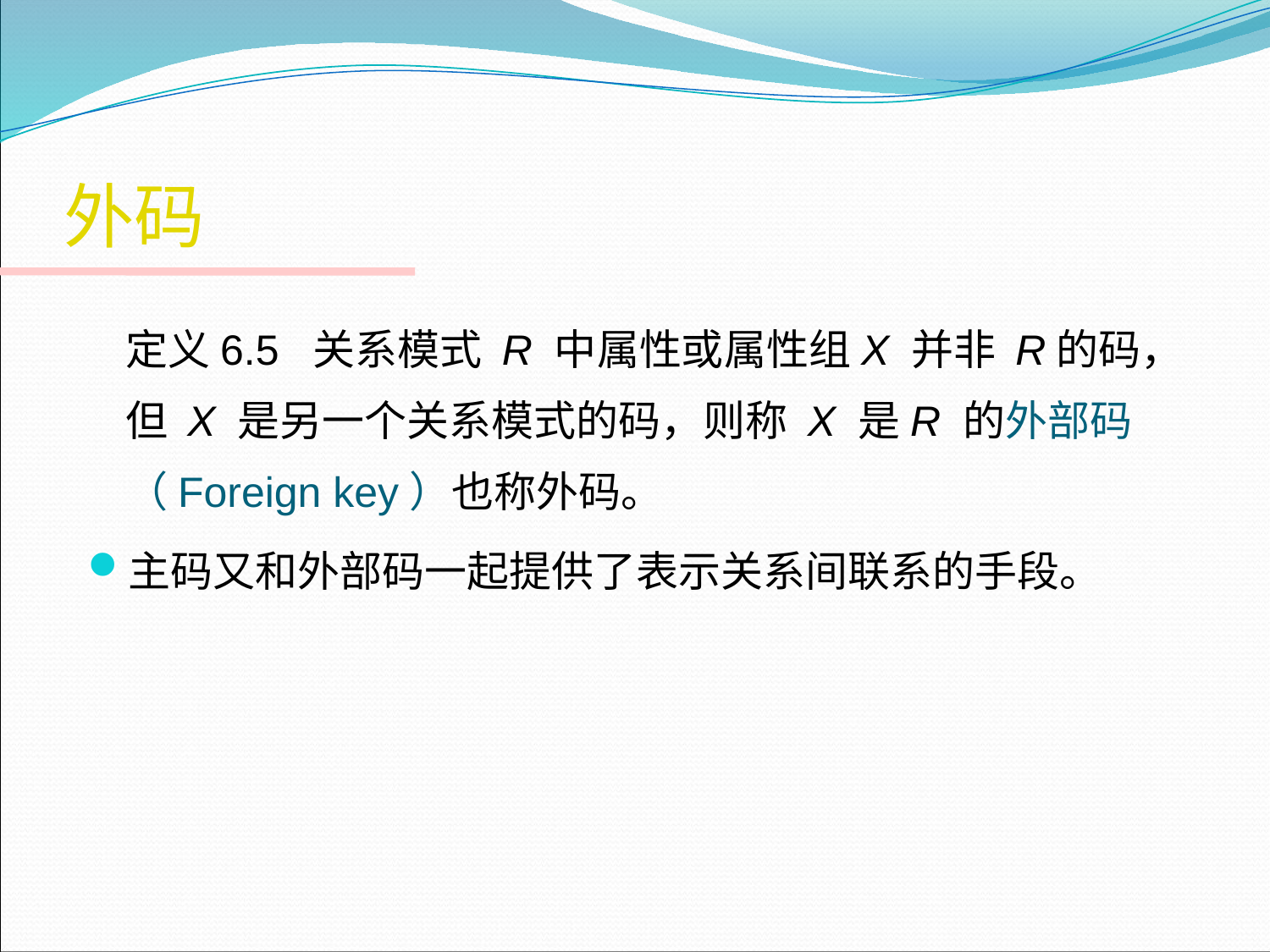

# 外码
	定义6.5  关系模式 R 中属性或属性组X 并非 R的码，但 X 是另一个关系模式的码，则称 X 是R 的外部码（Foreign key）也称外码。
主码又和外部码一起提供了表示关系间联系的手段。

541